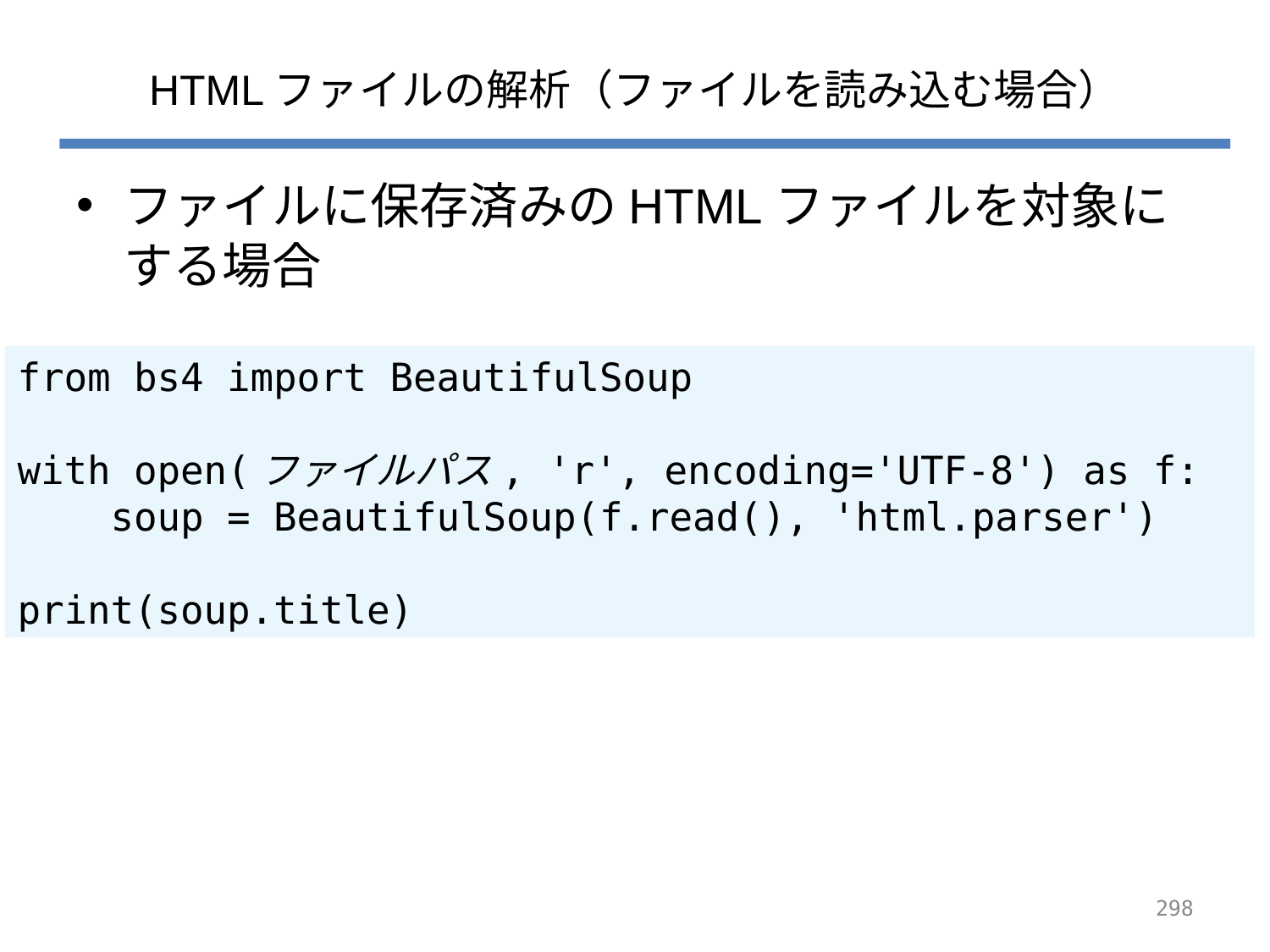

# HTMLファイルの解析（ファイルを読み込む場合）
ファイルに保存済みのHTMLファイルを対象にする場合
from bs4 import BeautifulSoup

with open(ファイルパス, 'r', encoding='UTF-8') as f:
    soup = BeautifulSoup(f.read(), 'html.parser')

print(soup.title)
298